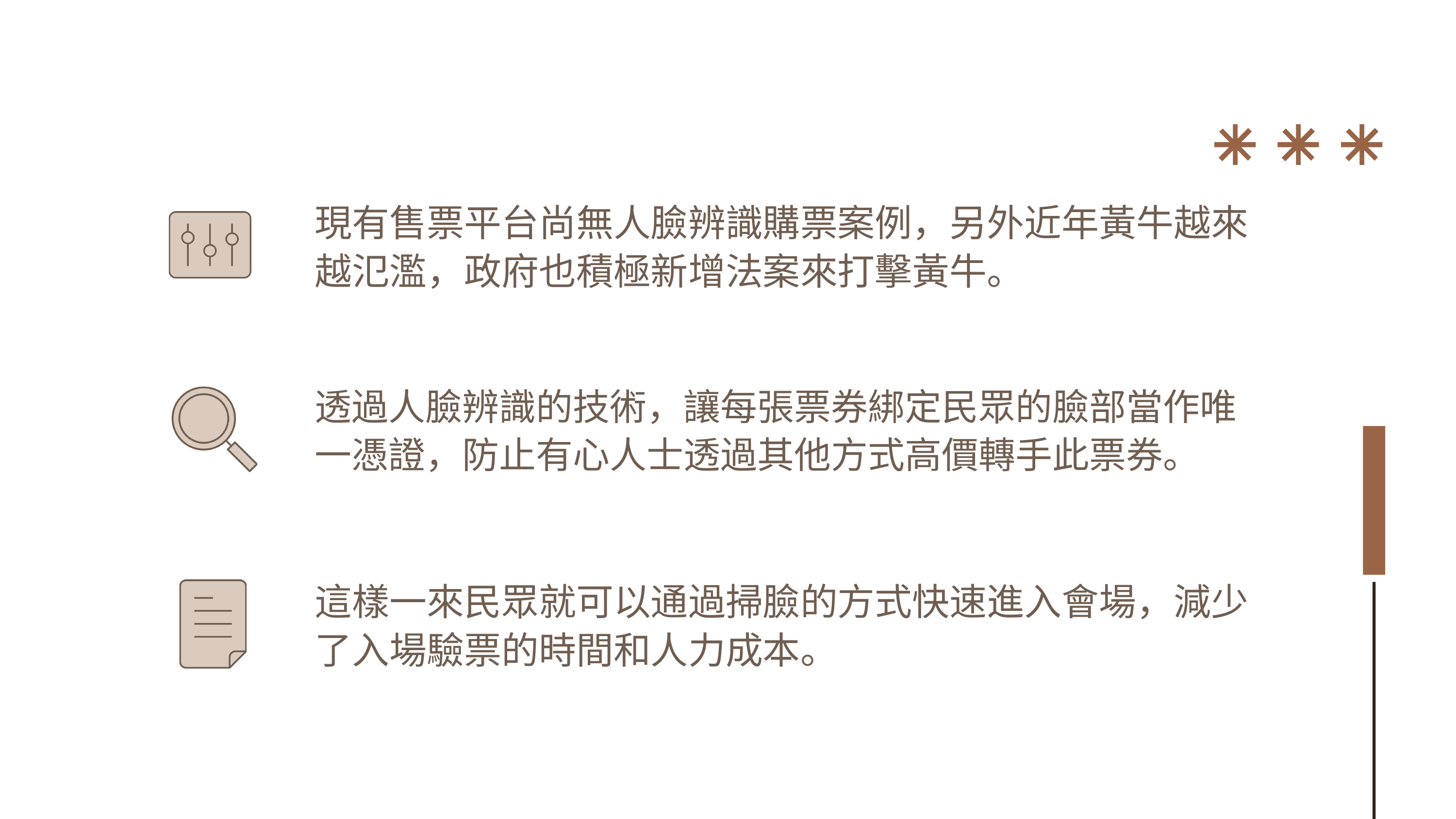

現有售票平台尚無人臉辨識購票案例，另外近年黃牛越來越氾濫，政府也積極新增法案來打擊黃牛。

透過人臉辨識的技術，讓每張票券綁定民眾的臉部當作唯一憑證，防止有心人士透過其他方式高價轉手此票券。

這樣一來民眾就可以通過掃臉的方式快速進入會場，減少了入場驗票的時間和人力成本。